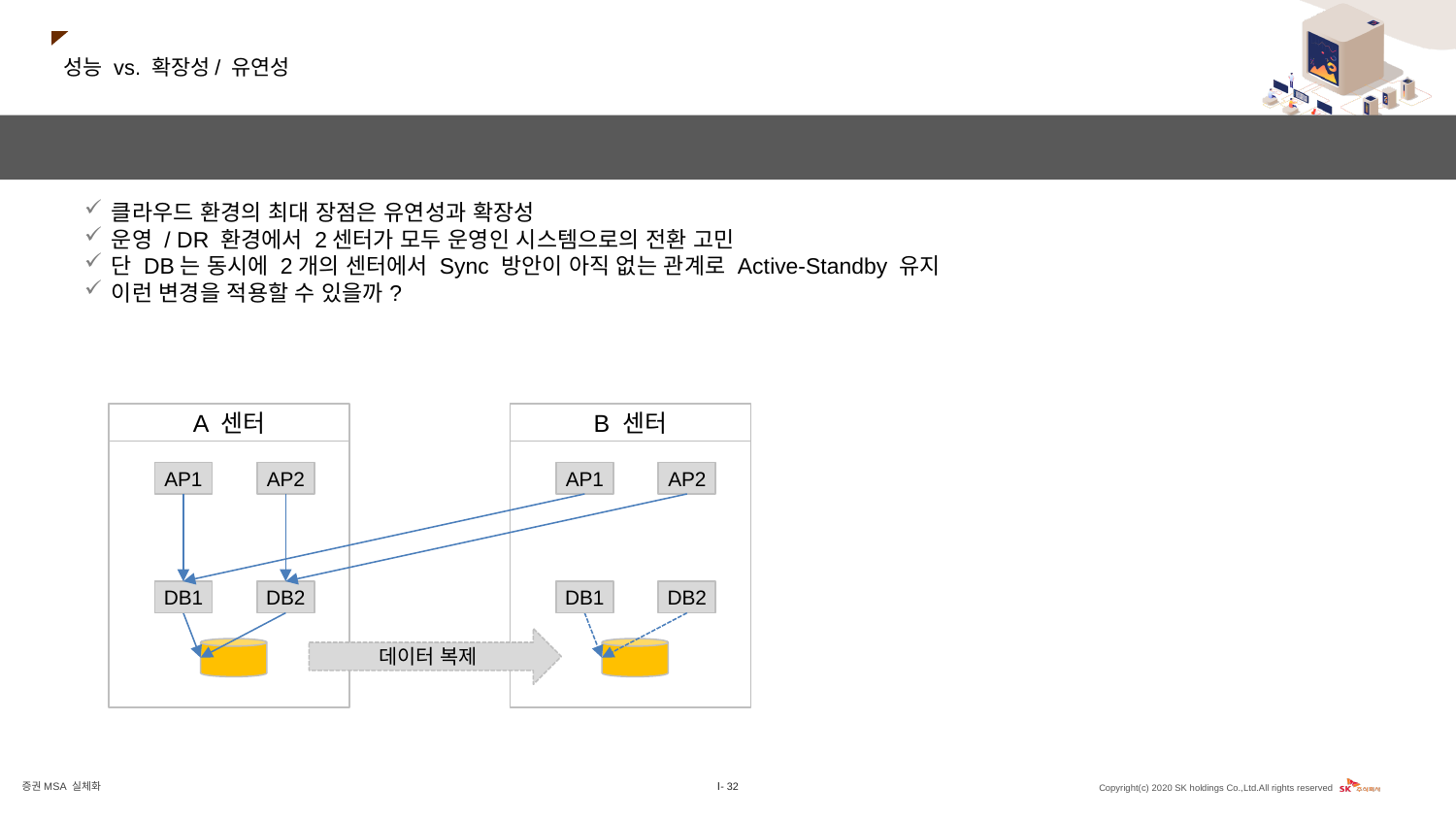

성능 vs. 확장성/ 유연성
클라우드의 풍부한 자원 환경에서 성능과 유연성 중 각각의 고려 요소
클라우드 환경의 최대 장점은 유연성과 확장성
운영 / DR 환경에서 2센터가 모두 운영인 시스템으로의 전환 고민
단 DB는 동시에 2개의 센터에서 Sync 방안이 아직 없는 관계로 Active-Standby 유지
이런 변경을 적용할 수 있을까?

A 센터
B 센터

AP1
AP2
AP1
AP2
DB1
DB2
DB1
DB2
데이터 복제